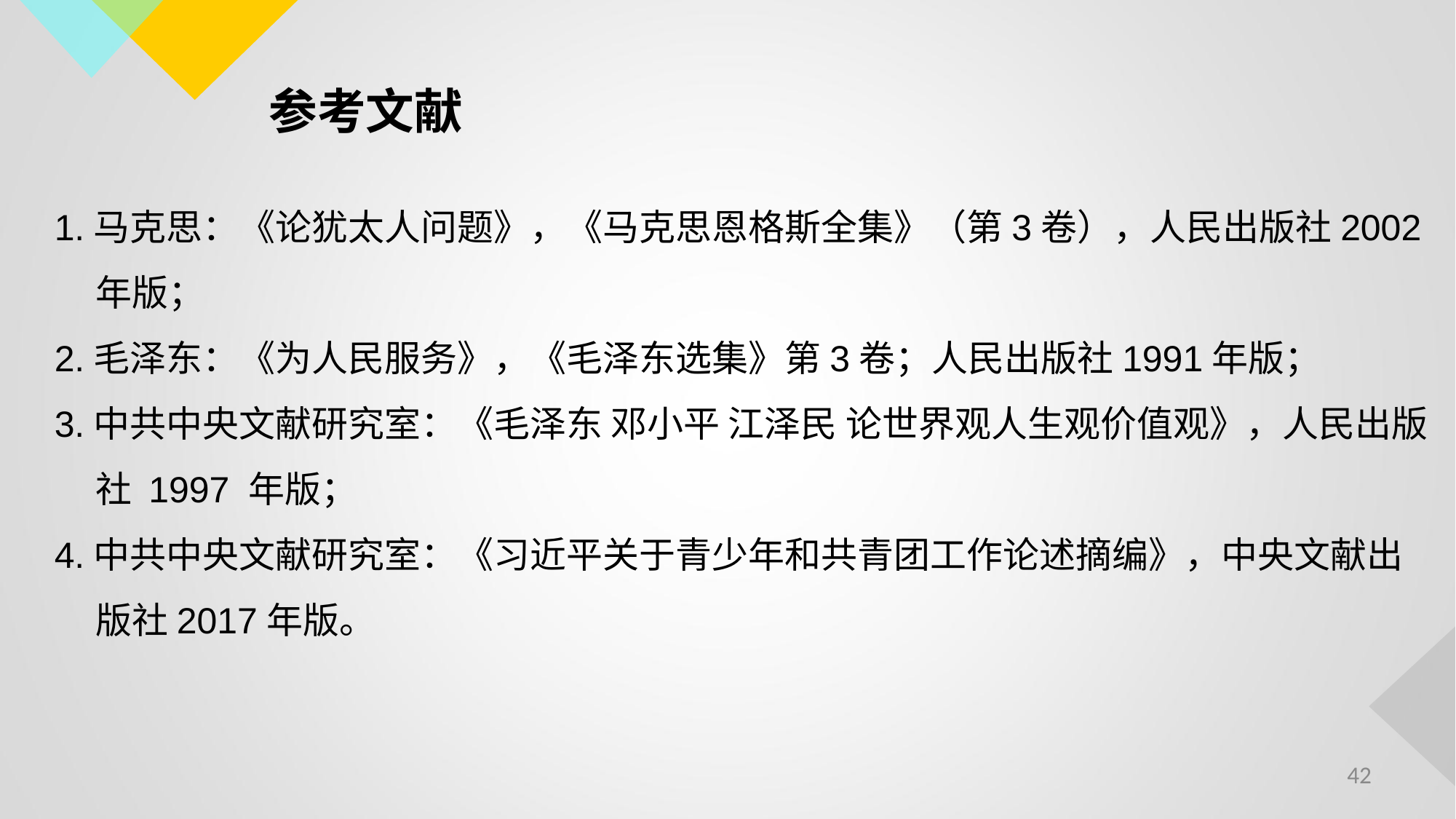

参考文献

1.马克思：《论犹太人问题》，《马克思恩格斯全集》（第3卷），人民出版社2002年版；
2.毛泽东：《为人民服务》，《毛泽东选集》第3卷；人民出版社1991年版；
3.中共中央文献研究室：《毛泽东 邓小平 江泽民 论世界观人生观价值观》，人民出版社 1997 年版；
4.中共中央文献研究室：《习近平关于青少年和共青团工作论述摘编》，中央文献出版社2017年版。
42